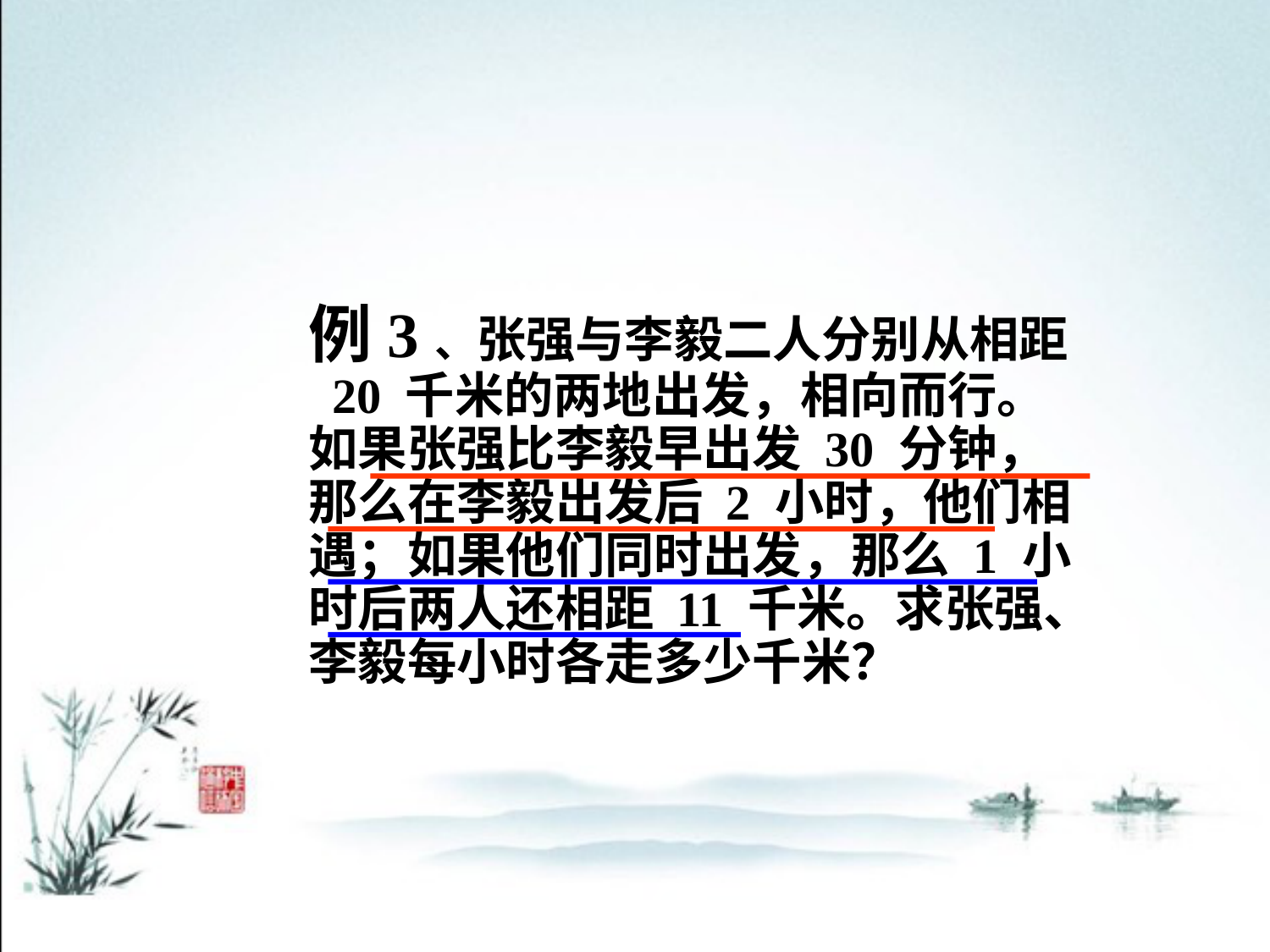

例3、张强与李毅二人分别从相距  20 千米的两地出发，相向而行。如果张强比李毅早出发 30 分钟，那么在李毅出发后 2 小时，他们相遇；如果他们同时出发，那么 1 小时后两人还相距 11 千米。求张强、李毅每小时各走多少千米？